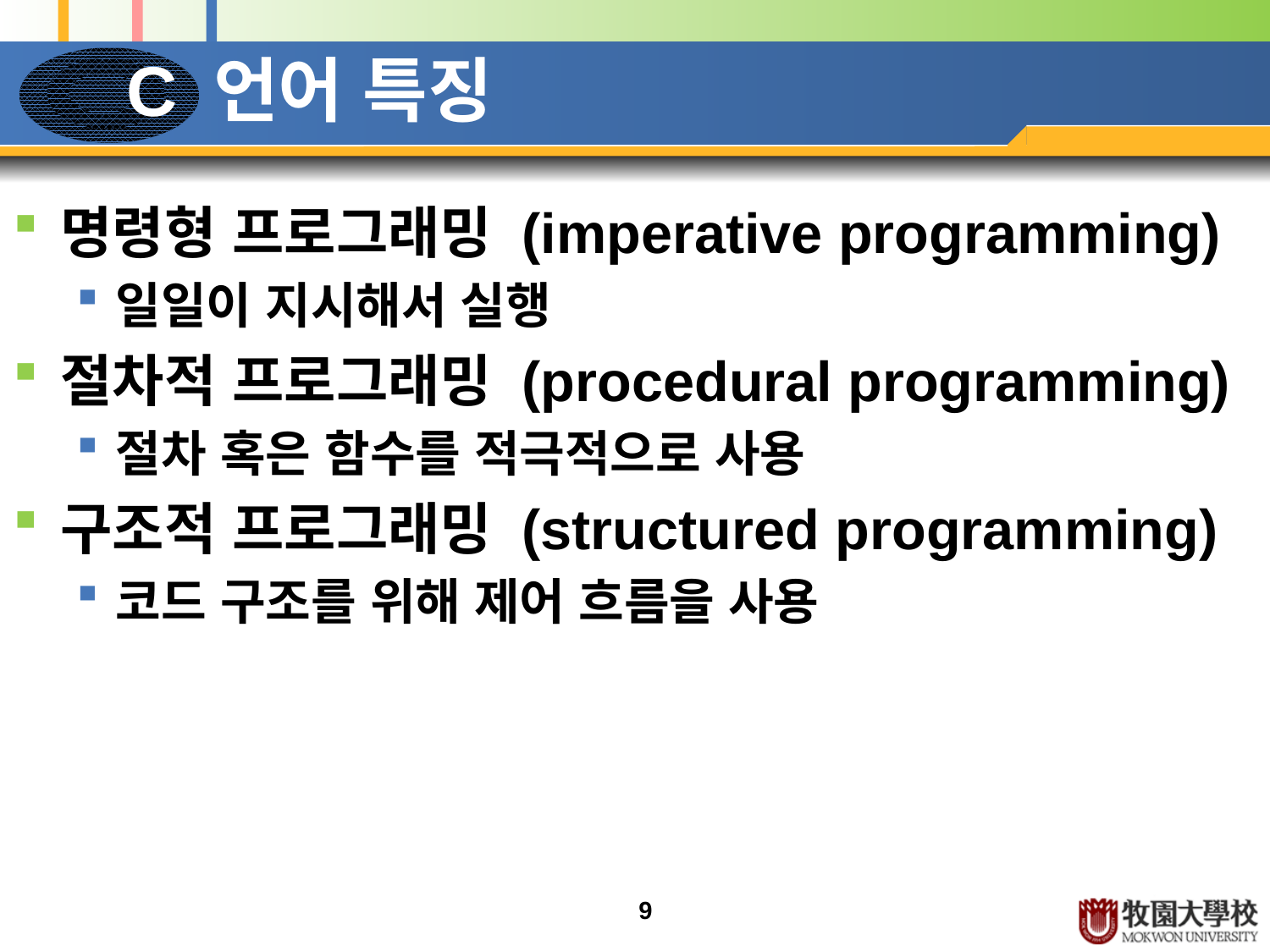

# C 언어 특징
명령형 프로그래밍 (imperative programming)
일일이 지시해서 실행
절차적 프로그래밍 (procedural programming)
절차 혹은 함수를 적극적으로 사용
구조적 프로그래밍 (structured programming)
코드 구조를 위해 제어 흐름을 사용
9